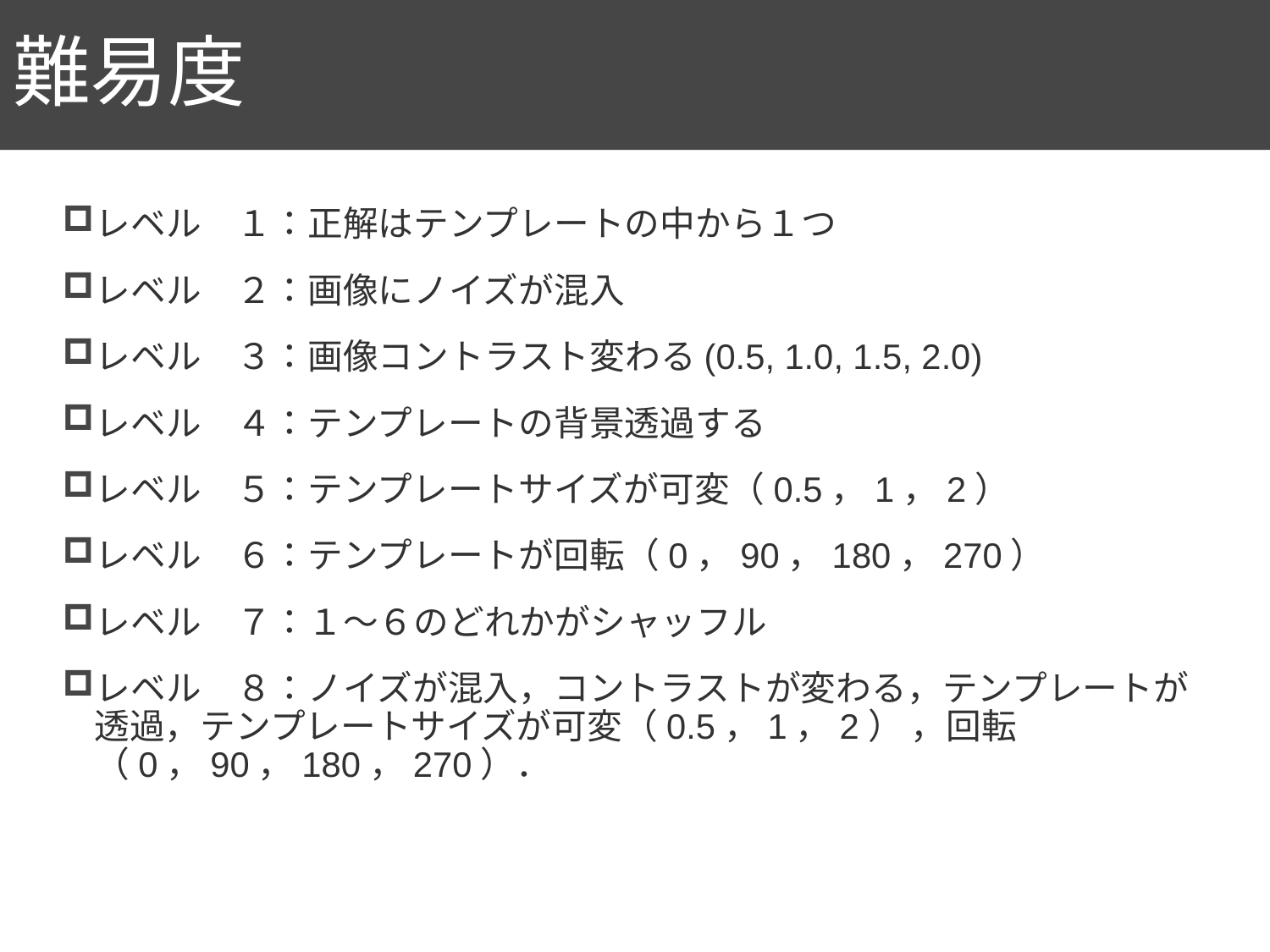

# 難易度
10
レベル　１：正解はテンプレートの中から１つ
レベル　２：画像にノイズが混入
レベル　３：画像コントラスト変わる(0.5, 1.0, 1.5, 2.0)
レベル　４：テンプレートの背景透過する
レベル　５：テンプレートサイズが可変（0.5，1，2）
レベル　６：テンプレートが回転（0，90，180，270）
レベル　７：１～６のどれかがシャッフル
レベル　８：ノイズが混入，コントラストが変わる，テンプレートが透過，テンプレートサイズが可変（0.5，1，2） ，回転（0，90，180，270）．